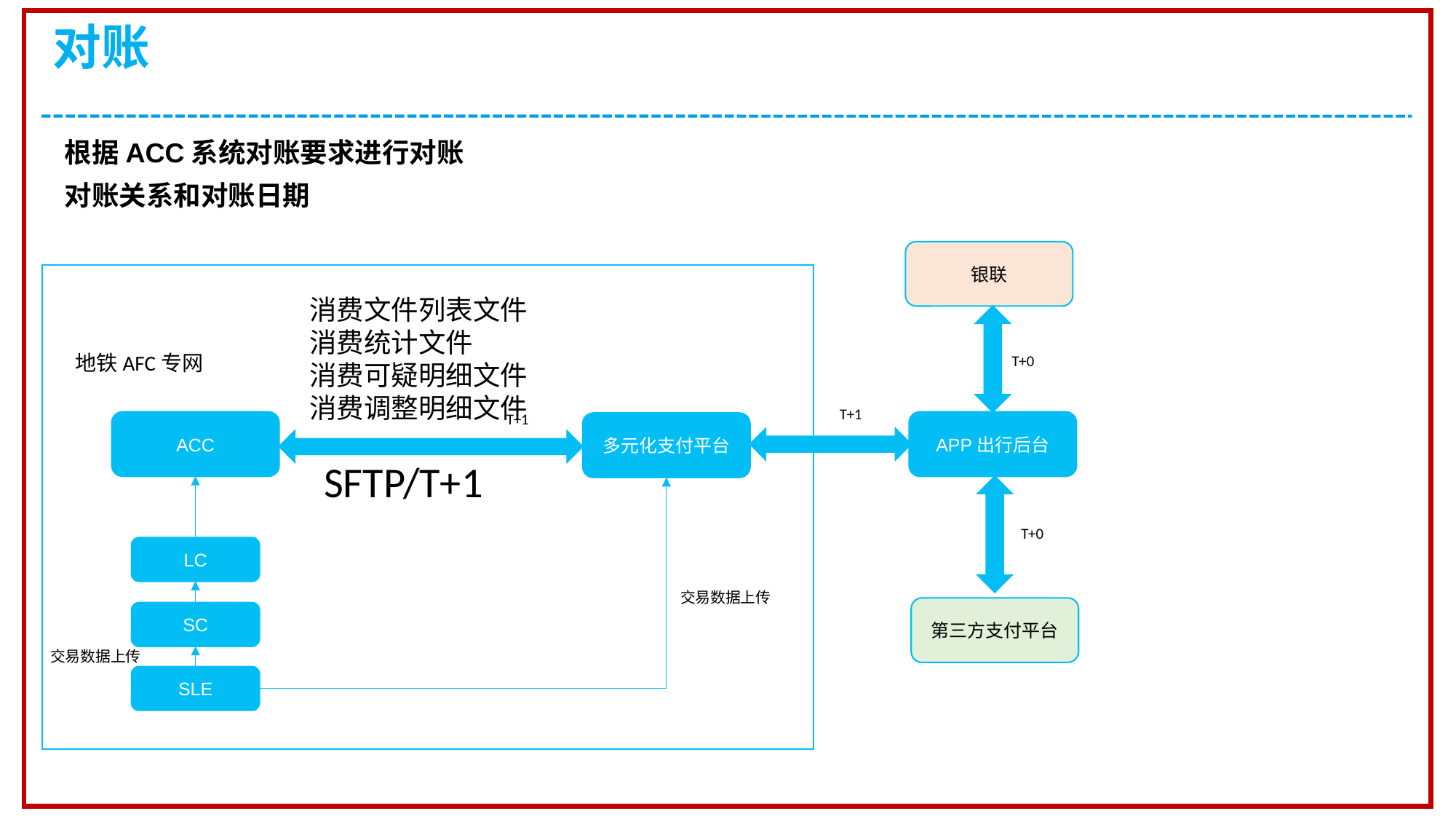

对账

根据ACC系统对账要求进行对账
对账关系和对账日期

银联

消费文件列表文件
消费统计文件
消费可疑明细文件
消费调整明细文件

地铁AFC专网
T+0
T+1
T+1
ACC
APP出行后台
多元化支付平台

SFTP/T+1

T+0
LC
交易数据上传
第三方支付平台
SC
交易数据上传
SLE